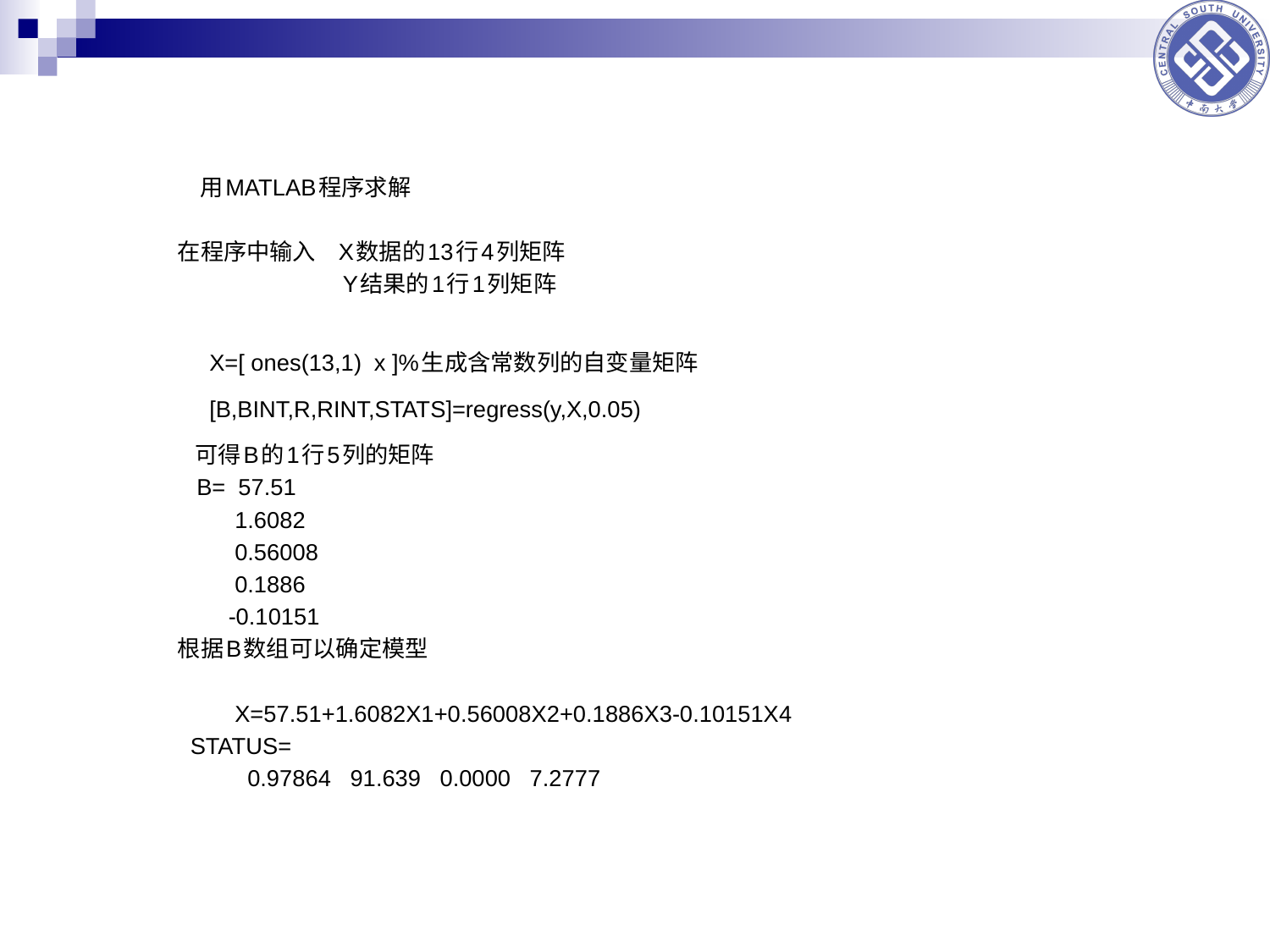

用MATLAB程序求解

在程序中输入    X数据的13行4列矩阵
                          Y结果的1行1列矩阵

     X=[ ones(13,1)  x ]%生成含常数列的自变量矩阵
     [B,BINT,R,RINT,STATS]=regress(y,X,0.05)
   可得B的1行5列的矩阵
   B=  57.51
         1.6082
         0.56008
         0.1886
        -0.10151
根据B数组可以确定模型

         X=57.51+1.6082X1+0.56008X2+0.1886X3-0.10151X4
  STATUS=
           0.97864   91.639   0.0000   7.2777